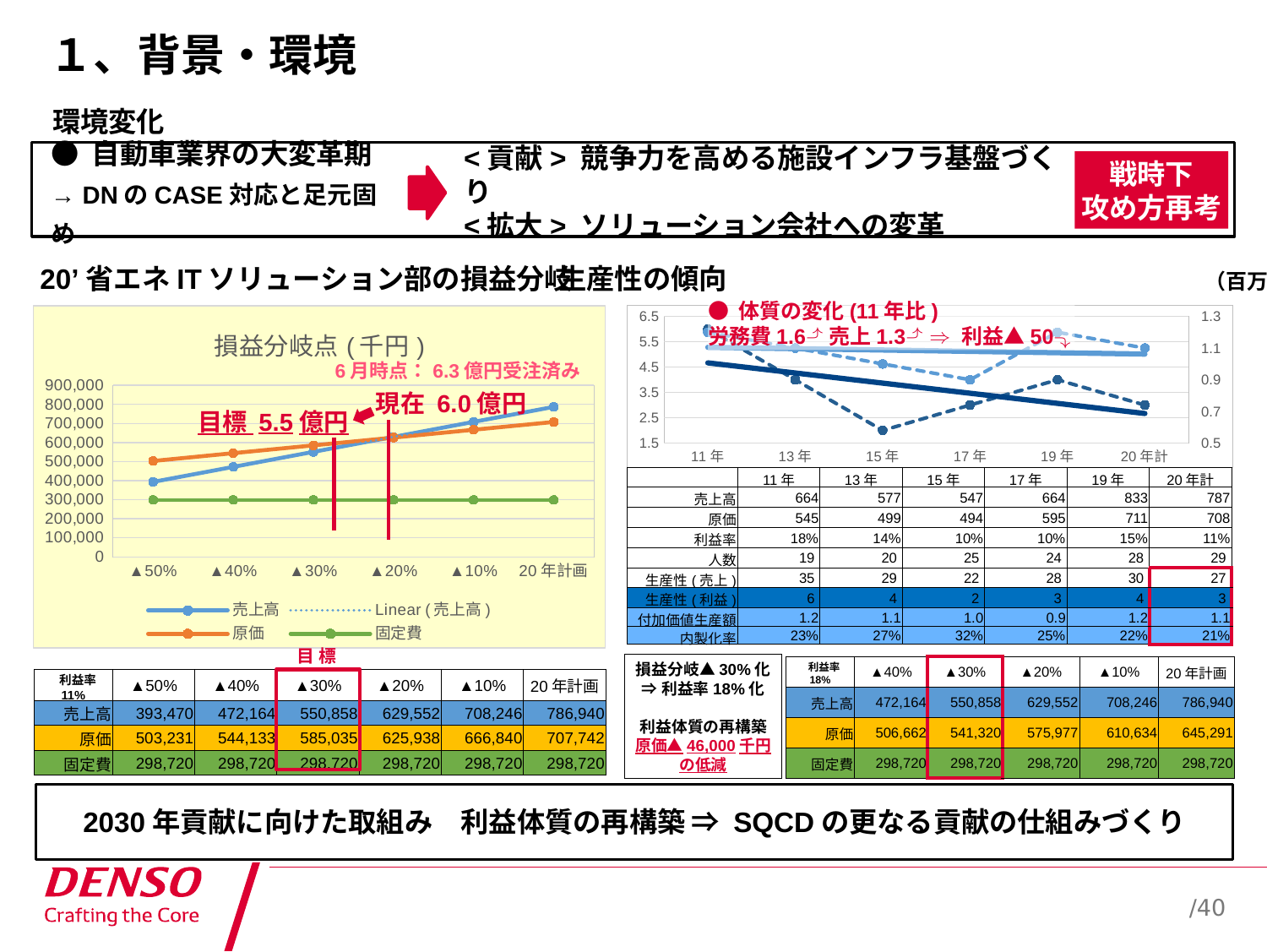

# １、背景・環境
環境変化

<貢献> 競争力を高める施設インフラ基盤づくり
<拡大> ソリューション会社への変革
● 自動車業界の大変革期
→ DNのCASE対応と足元固め
戦時下
攻め方再考

生産性の傾向　　　　　　　　　　　　　　　　　（百万円）
20’省エネITソリューション部の損益分岐
● 体質の変化(11年比)
労務費1.6⤴売上1.3⤴ ⇒ 利益▲50⤵

### Chart: 損益分岐点(千円)

| Category | 売上高 | 原価 | 固定費 |
|---|---|---|---|
| ▲50% | 393470.0 | 503231.0 | 298720.0 |
| ▲40% | 472164.0 | 544133.2 | 298720.0 |
| ▲30% | 550858.0 | 585035.3999999999 | 298720.0 |
| ▲20% | 629552.0 | 625937.6000000001 | 298720.0 |
| ▲10% | 708246.0 | 666839.8 | 298720.0 |
| 20年計画 | 786940.0 | 707742.0 | 298720.0 |

### Chart

| Category | 生産性(利益) | 付加価値生産額 |
|---|---|---|
| 11年 | 6.0 | 1.2 |
| 13年 | 4.0 | 1.1 |
| 15年 | 2.0 | 1.0 |
| 17年 | 3.0 | 0.9 |
| 19年 | 4.0 | 1.2 |
| 20年計 | 3.0 | 1.1 |
6月時点：6.3億円受注済み
現在 6.0億円
目標 5.5億円

|  | 11年 | 13年 | 15年 | 17年 | 19年 | 20年計 |
| --- | --- | --- | --- | --- | --- | --- |
| 売上高 | 664 | 577 | 547 | 664 | 833 | 787 |
| 原価 | 545 | 499 | 494 | 595 | 711 | 708 |
| 利益率 | 18% | 14% | 10% | 10% | 15% | 11% |
| 人数 | 19 | 20 | 25 | 24 | 28 | 29 |
| 生産性(売上) | 35 | 29 | 22 | 28 | 30 | 27 |
| 生産性(利益) | 6 | 4 | 2 | 3 | 4 | 3 |
| 付加価値生産額 | 1.2 | 1.1 | 1.0 | 0.9 | 1.2 | 1.1 |
| 内製化率 | 23% | 27% | 32% | 25% | 22% | 21% |
目 標
損益分岐▲30%化
⇒利益率18%化

利益体質の再構築
原価▲46,000千円
の低減
| 利益率18% | ▲40% | ▲30% | ▲20% | ▲10% | 20年計画 |
| --- | --- | --- | --- | --- | --- |
| 売上高 | 472,164 | 550,858 | 629,552 | 708,246 | 786,940 |
| 原価 | 506,662 | 541,320 | 575,977 | 610,634 | 645,291 |
| 固定費 | 298,720 | 298,720 | 298,720 | 298,720 | 298,720 |

| 利益率11% | ▲50% | ▲40% | ▲30% | ▲20% | ▲10% | 20年計画 |
| --- | --- | --- | --- | --- | --- | --- |
| 売上高 | 393,470 | 472,164 | 550,858 | 629,552 | 708,246 | 786,940 |
| 原価 | 503,231 | 544,133 | 585,035 | 625,938 | 666,840 | 707,742 |
| 固定費 | 298,720 | 298,720 | 298,720 | 298,720 | 298,720 | 298,720 |

2030年貢献に向けた取組み　利益体質の再構築 ⇒ SQCDの更なる貢献の仕組みづくり